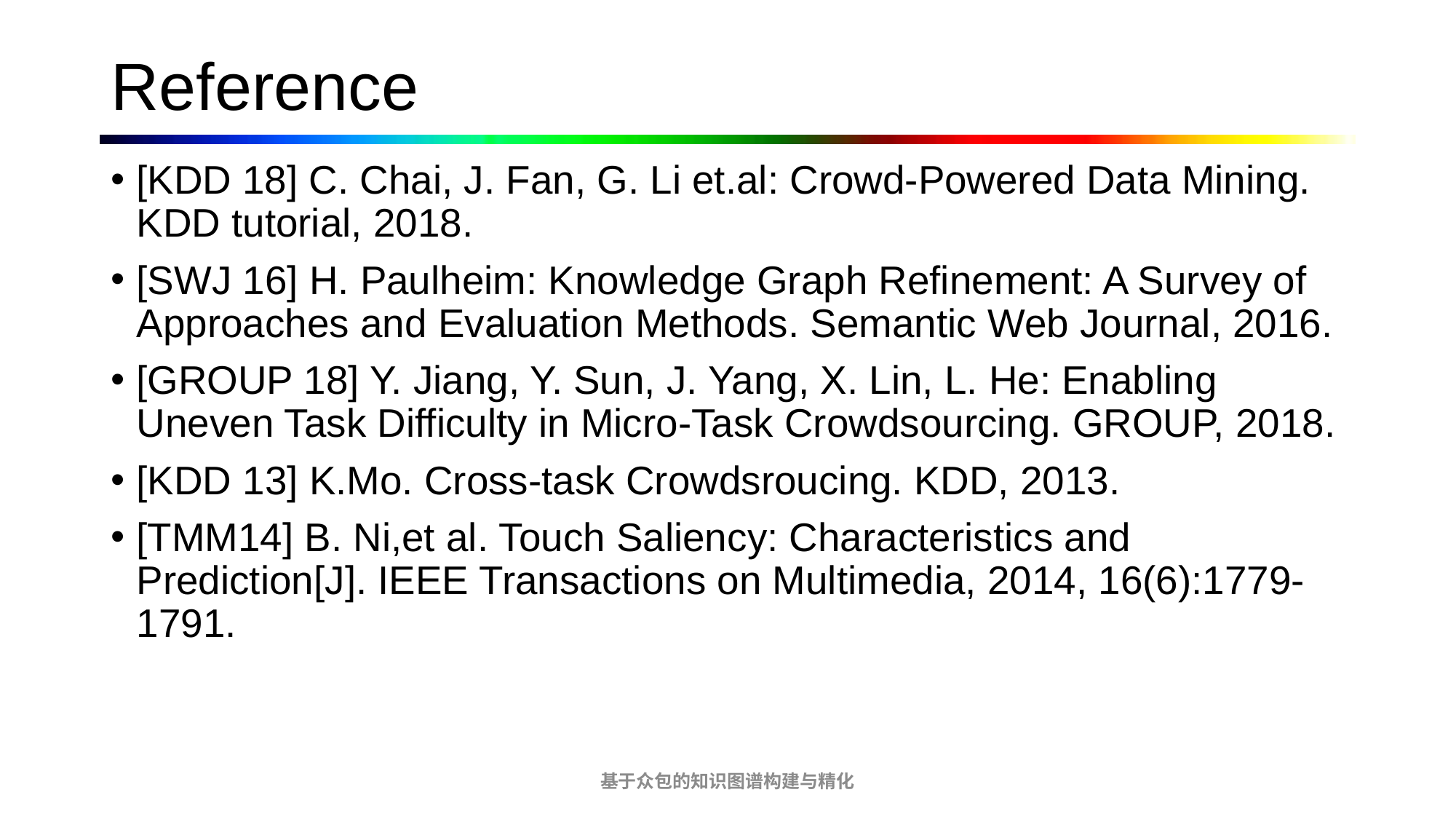

# Reference
[KDD 18] C. Chai, J. Fan, G. Li et.al: Crowd-Powered Data Mining. KDD tutorial, 2018.
[SWJ 16] H. Paulheim: Knowledge Graph Refinement: A Survey of Approaches and Evaluation Methods. Semantic Web Journal, 2016.
[GROUP 18] Y. Jiang, Y. Sun, J. Yang, X. Lin, L. He: Enabling Uneven Task Difficulty in Micro-Task Crowdsourcing. GROUP, 2018.
[KDD 13] K.Mo. Cross-task Crowdsroucing. KDD, 2013.
[TMM14] B. Ni,et al. Touch Saliency: Characteristics and Prediction[J]. IEEE Transactions on Multimedia, 2014, 16(6):1779-1791.

基于众包的知识图谱构建与精化
85